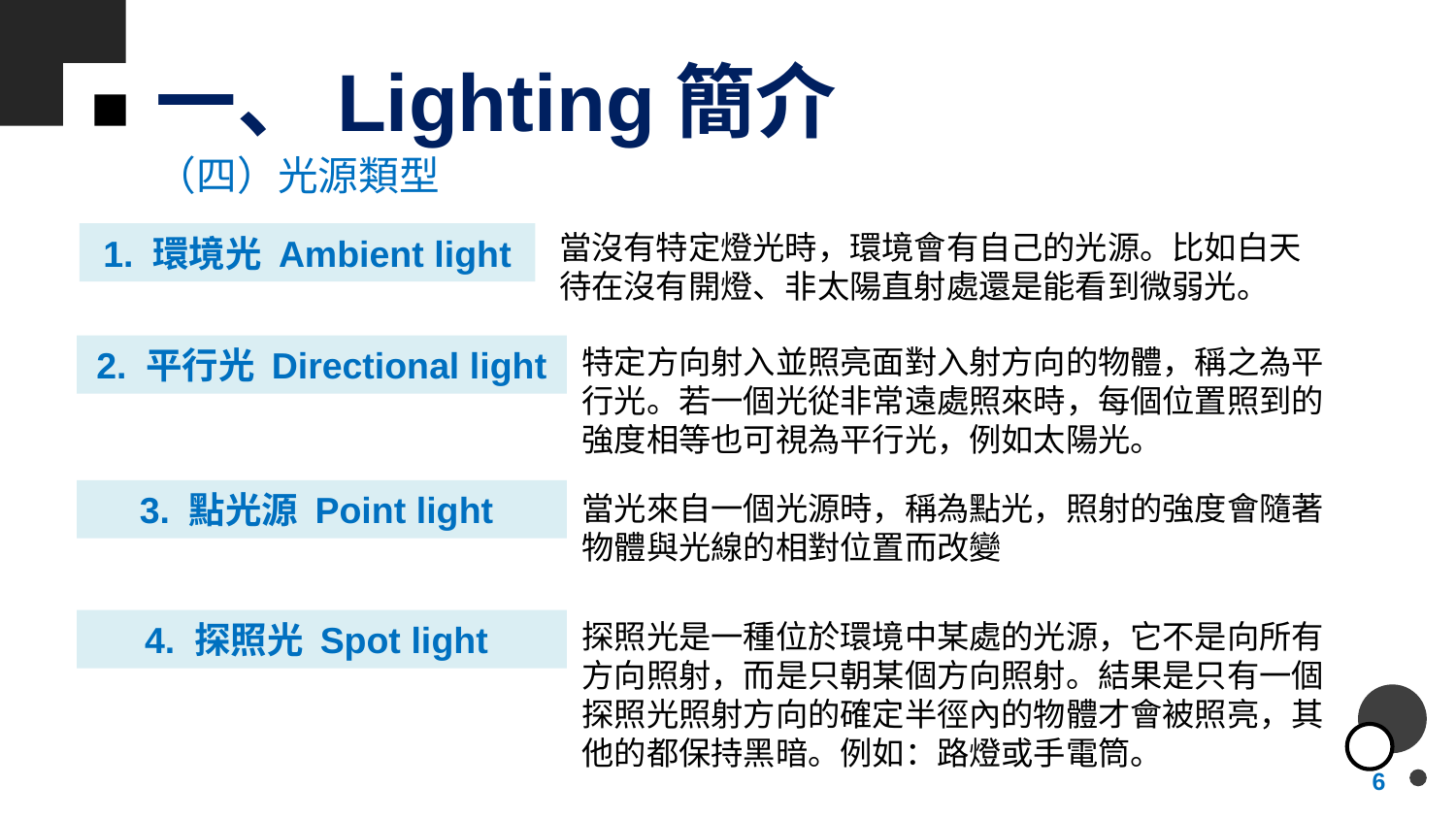

# 一、Lighting簡介
（四）光源類型
當沒有特定燈光時，環境會有自己的光源。比如白天待在沒有開燈、非太陽直射處還是能看到微弱光。
1. 環境光 Ambient light
特定方向射入並照亮面對入射方向的物體，稱之為平行光。若一個光從非常遠處照來時，每個位置照到的強度相等也可視為平行光，例如太陽光。
2. 平行光 Directional light
3. 點光源 Point light
當光來自一個光源時，稱為點光，照射的強度會隨著物體與光線的相對位置而改變
探照光是一種位於環境中某處的光源，它不是向所有方向照射，而是只朝某個方向照射。結果是只有一個探照光照射方向的確定半徑內的物體才會被照亮，其他的都保持黑暗。例如：路燈或手電筒。
4. 探照光 Spot light

6